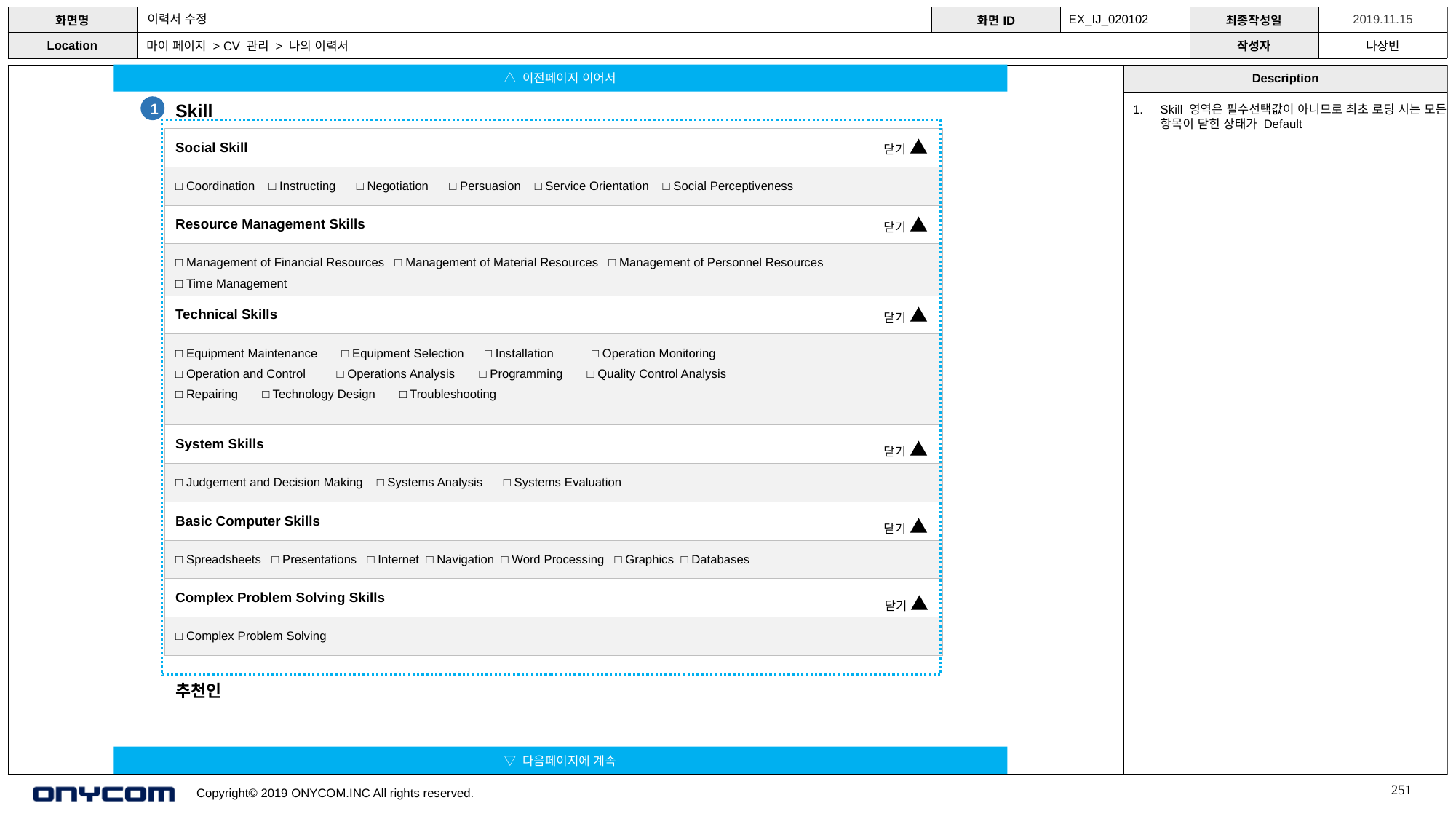

이력서 수정
EX_IJ_020102
마이 페이지 > CV 관리 > 나의 이력서
△ 이전페이지 이어서
Skill
1
Skill 영역은 필수선택값이 아니므로 최초 로딩 시는 모든 항목이 닫힌 상태가 Default

| Social Skill |
| --- |
| □ Coordination □ Instructing   □ Negotiation   □ Persuasion □ Service Orientation   □ Social Perceptiveness |
| Resource Management Skills |
| □ Management of Financial Resources   □ Management of Material Resources   □ Management of Personnel Resources □ Time Management |
| Technical Skills |
| □ Equipment Maintenance   □ Equipment Selection   □ Installation   □ Operation Monitoring   □ Operation and Control □ Operations Analysis   □ Programming   □ Quality Control Analysis   □ Repairing   □ Technology Design   □ Troubleshooting |
| System Skills |
| □ Judgement and Decision Making □ Systems Analysis   □ Systems Evaluation |
| Basic Computer Skills |
| □ Spreadsheets   □ Presentations   □ Internet □ Navigation □ Word Processing □ Graphics □ Databases |
| Complex Problem Solving Skills |
| □ Complex Problem Solving |
닫기 ▲
닫기 ▲
닫기 ▲
닫기 ▲
닫기 ▲
닫기 ▲
추천인
▽ 다음페이지에 계속
251